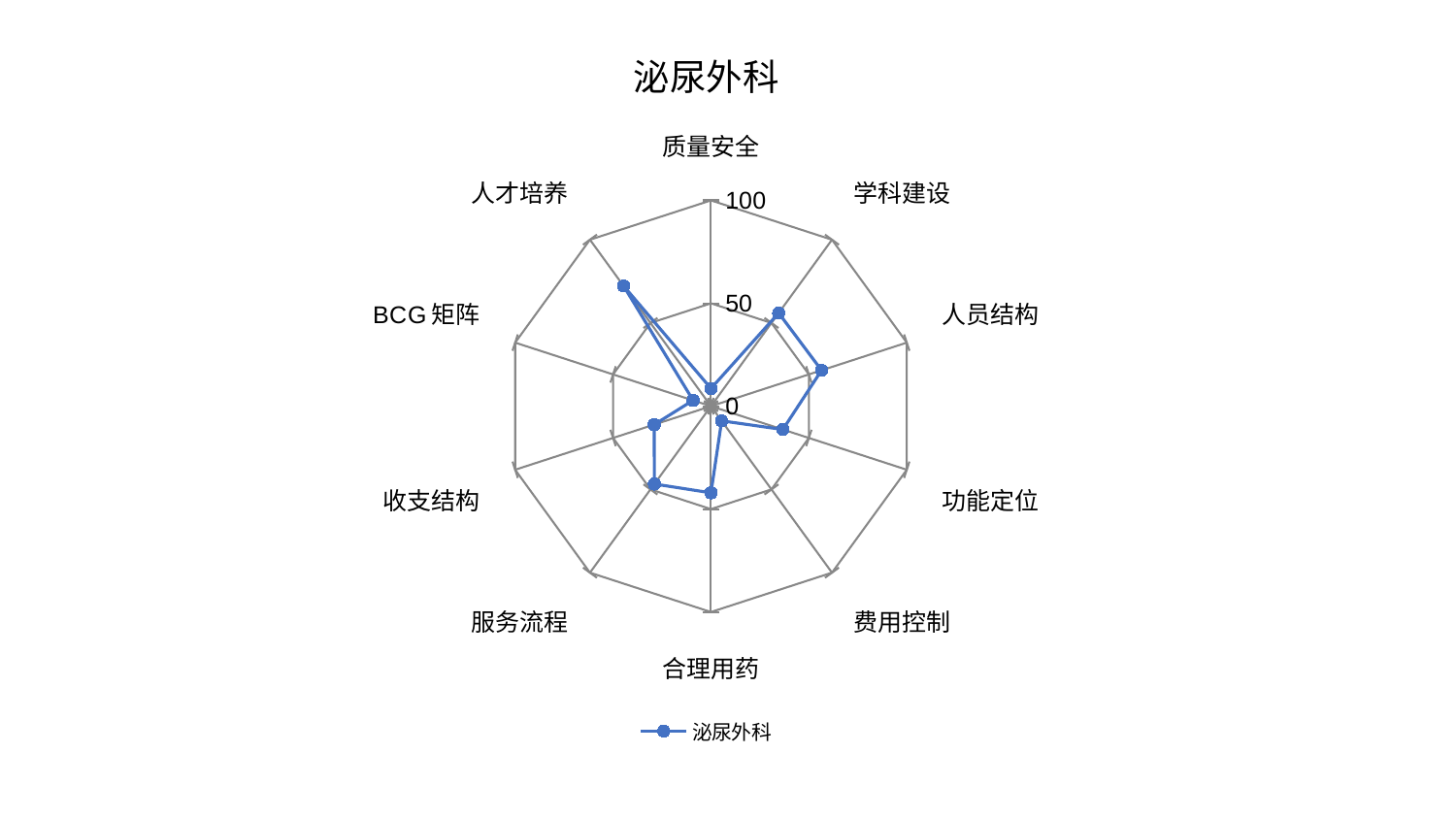

### Chart: 泌尿外科

| Category | 泌尿外科 |
|---|---|
| 质量安全 | 8.590906506348945 |
| 学科建设 | 55.96874531312615 |
| 人员结构 | 56.46838891074766 |
| 功能定位 | 36.71862011164628 |
| 费用控制 | 8.840043291617889 |
| 合理用药 | 42.11534035866545 |
| 服务流程 | 46.74989433920507 |
| 收支结构 | 29.013165954758666 |
| BCG矩阵 | 9.150655061840142 |
| 人才培养 | 72.21767227079572 |
121